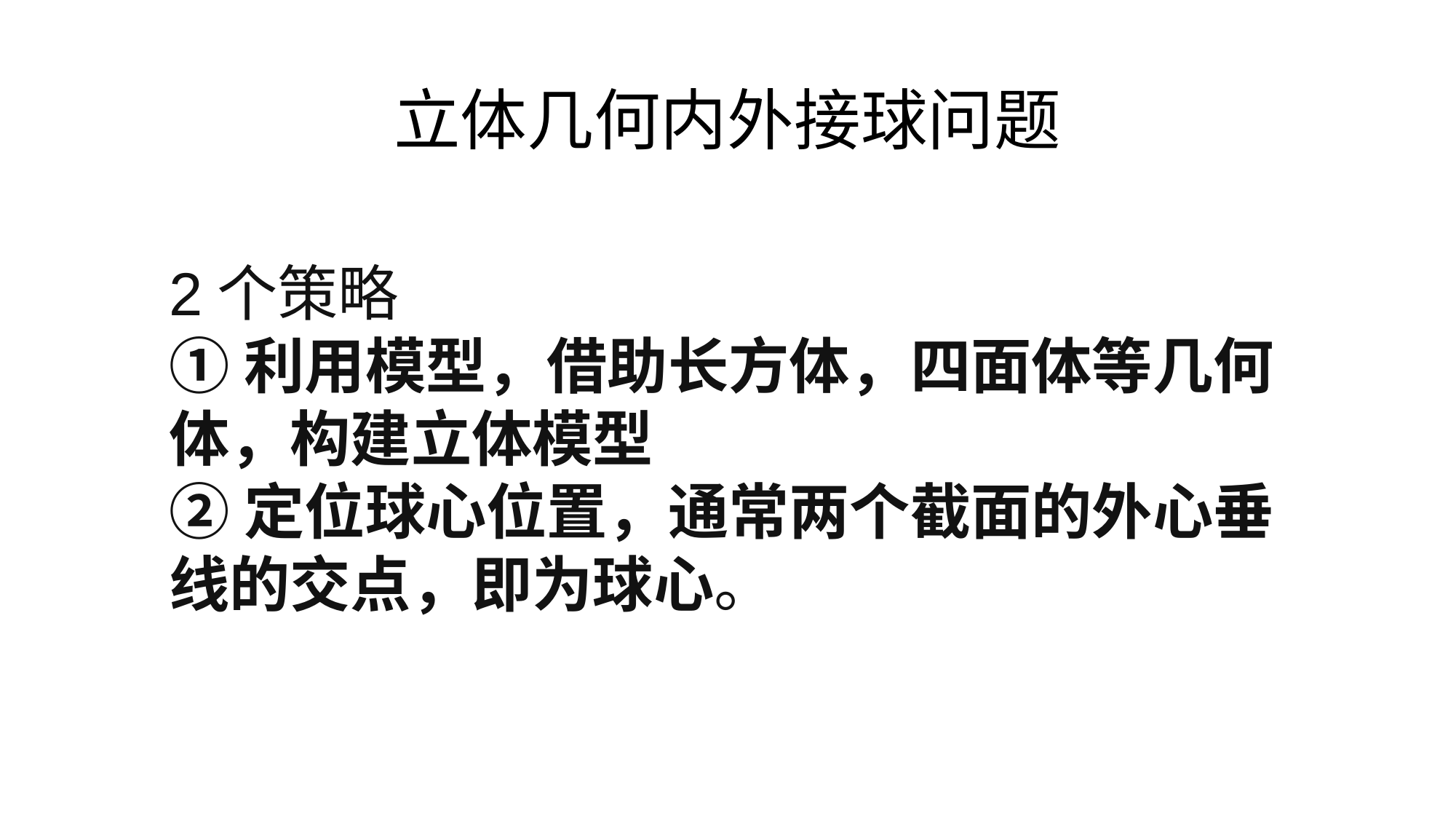

# 立体几何内外接球问题
2个策略
①利用模型，借助长方体，四面体等几何体，构建立体模型
②定位球心位置，通常两个截面的外心垂线的交点，即为球心。